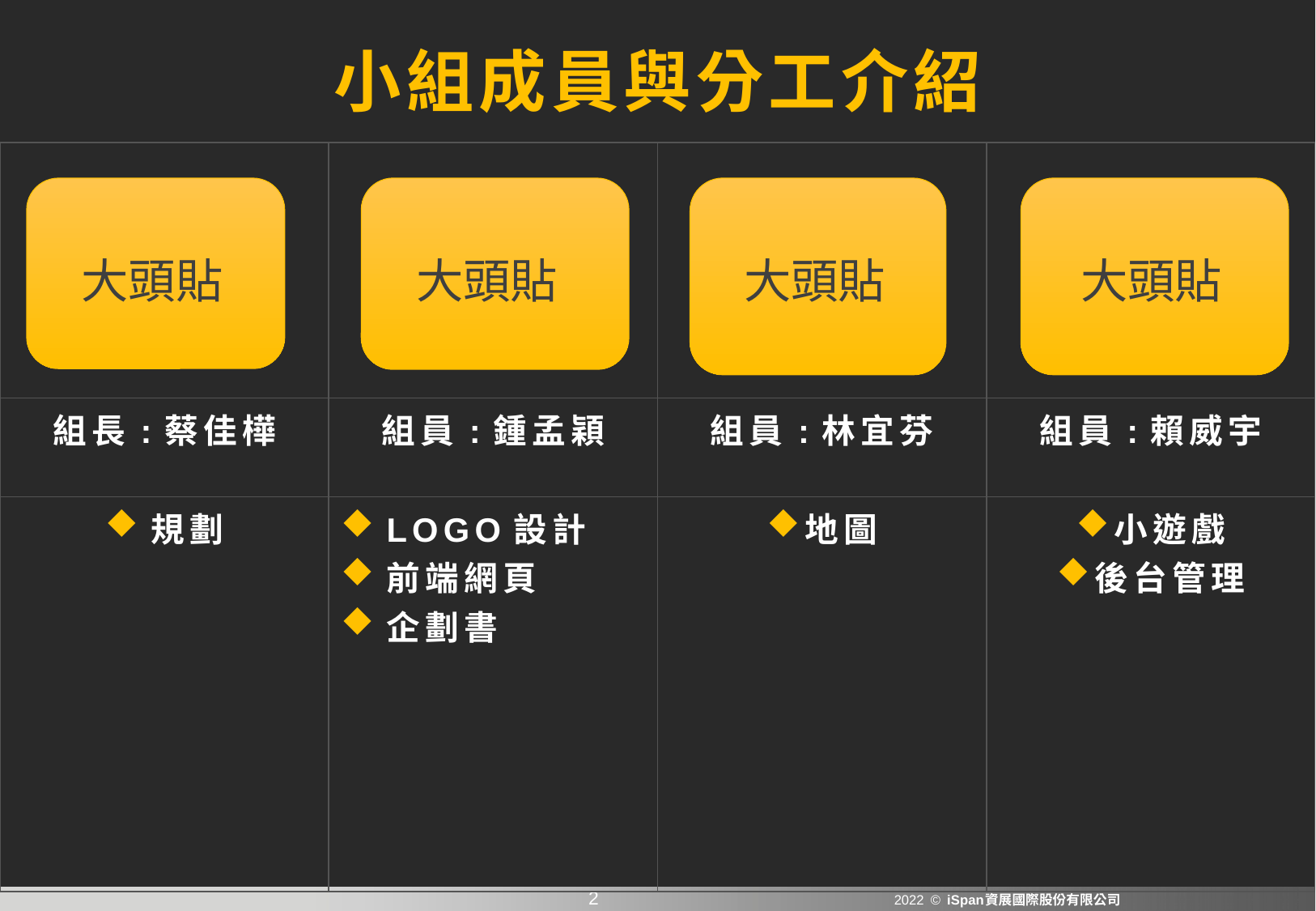

小組成員與分工介紹
|  |  |  |  |
| --- | --- | --- | --- |
| 組長:蔡佳樺 | 組員:鍾孟穎 | 組員:林宜芬 | 組員:賴威宇 |
| 規劃 | LOGO設計 前端網頁 企劃書 | 地圖 | 小遊戲 後台管理 |

大頭貼
大頭貼
大頭貼
大頭貼